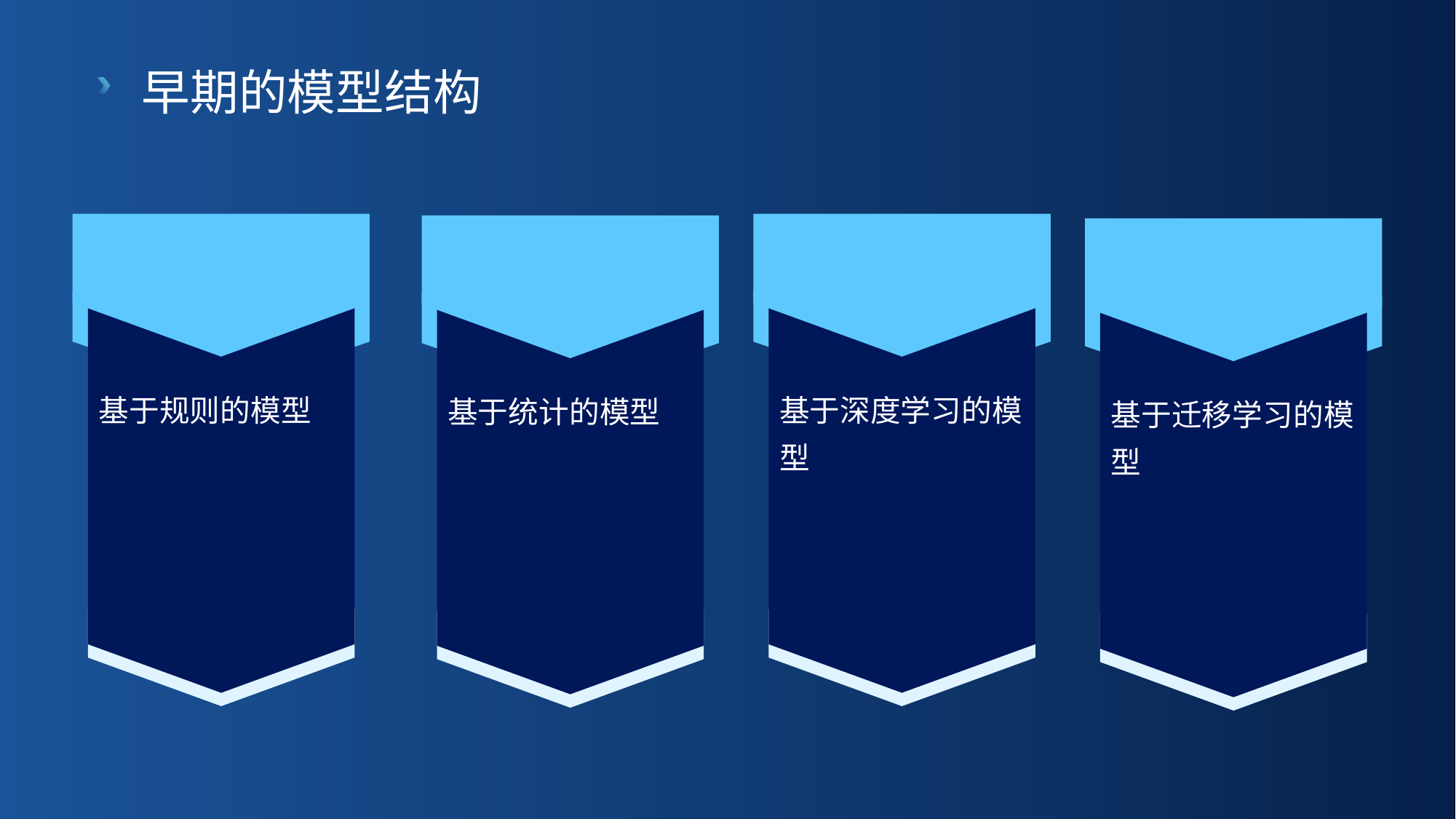

早期的模型结构

基于规则的模型
基于深度学习的模型
基于统计的模型
基于迁移学习的模型